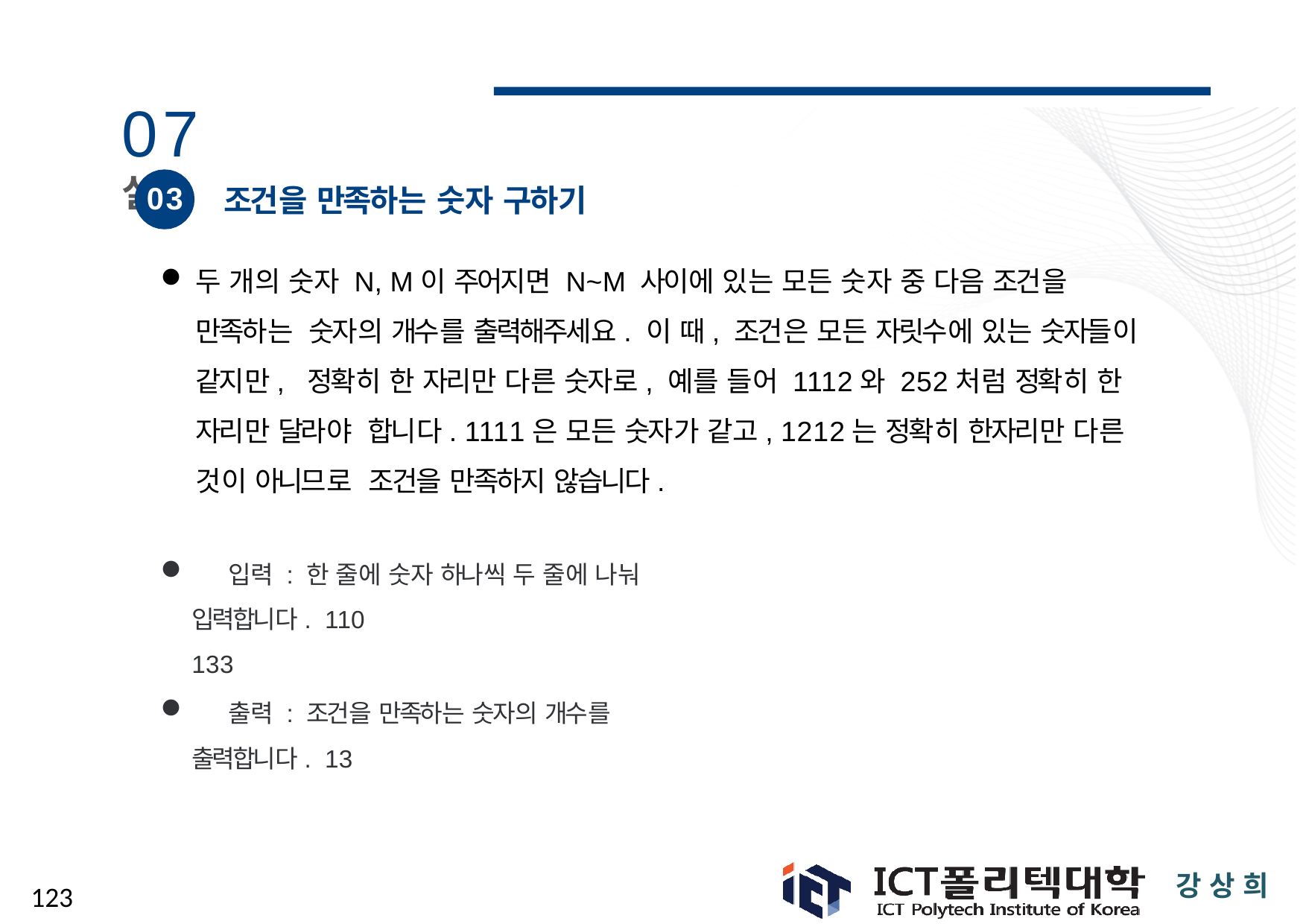

# 07 실습

03
조건을 만족하는 숫자 구하기
두 개의 숫자 N, M이 주어지면 N~M 사이에 있는 모든 숫자 중 다음 조건을 만족하는  숫자의 개수를 출력해주세요. 이 때, 조건은 모든 자릿수에 있는 숫자들이 같지만,  정확히 한 자리만 다른 숫자로, 예를 들어 1112와 252처럼 정확히 한 자리만 달라야  합니다. 1111은 모든 숫자가 같고, 1212는 정확히 한자리만 다른 것이 아니므로  조건을 만족하지 않습니다.

	입력 : 한 줄에 숫자 하나씩 두 줄에 나눠 입력합니다.  110
133
	출력 : 조건을 만족하는 숫자의 개수를 출력합니다.  13